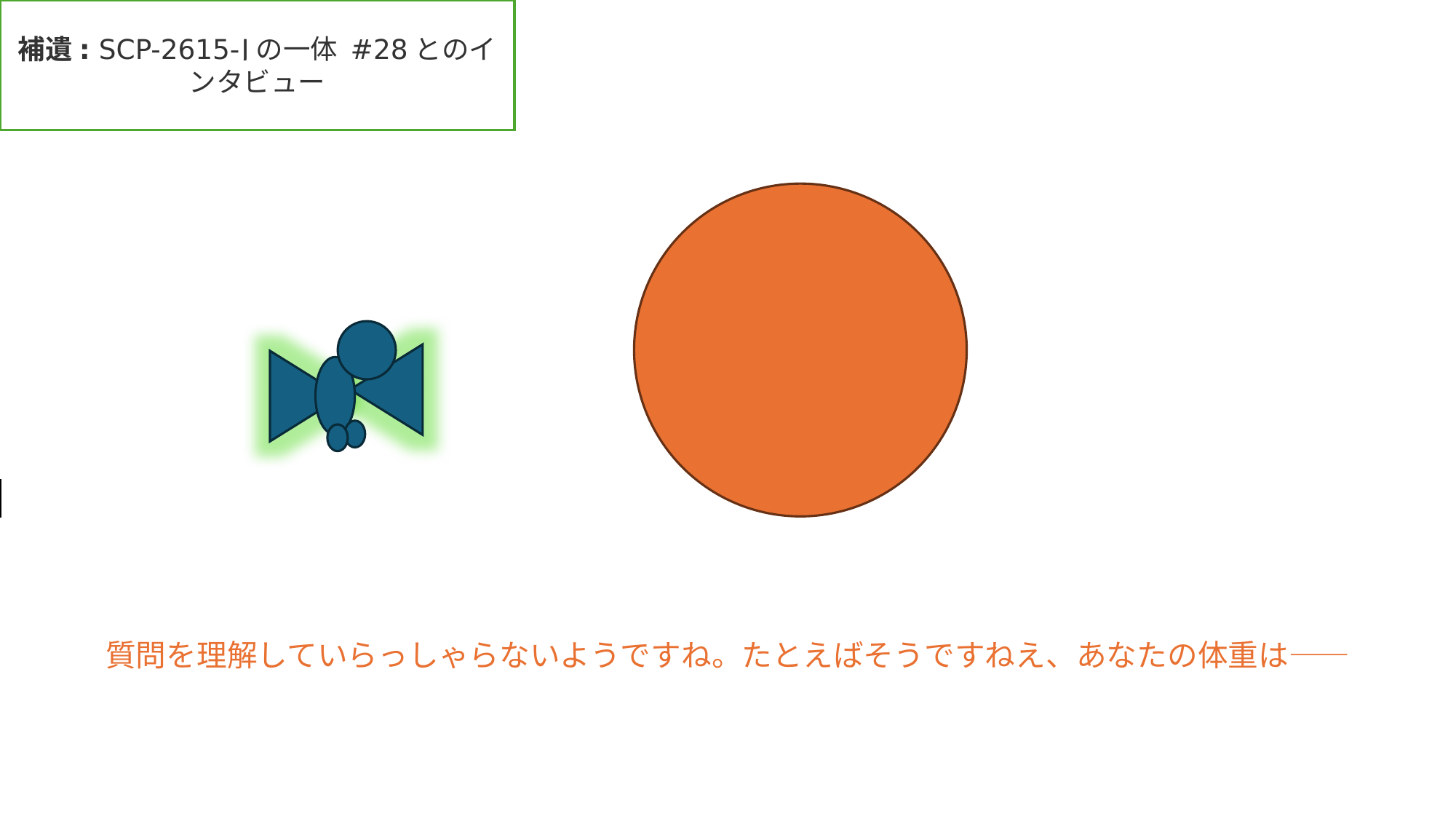

補遺: SCP-2615-Jの一体 #28とのインタビュー

質問を理解していらっしゃらないようですね。たとえばそうですねえ、あなたの体重は——